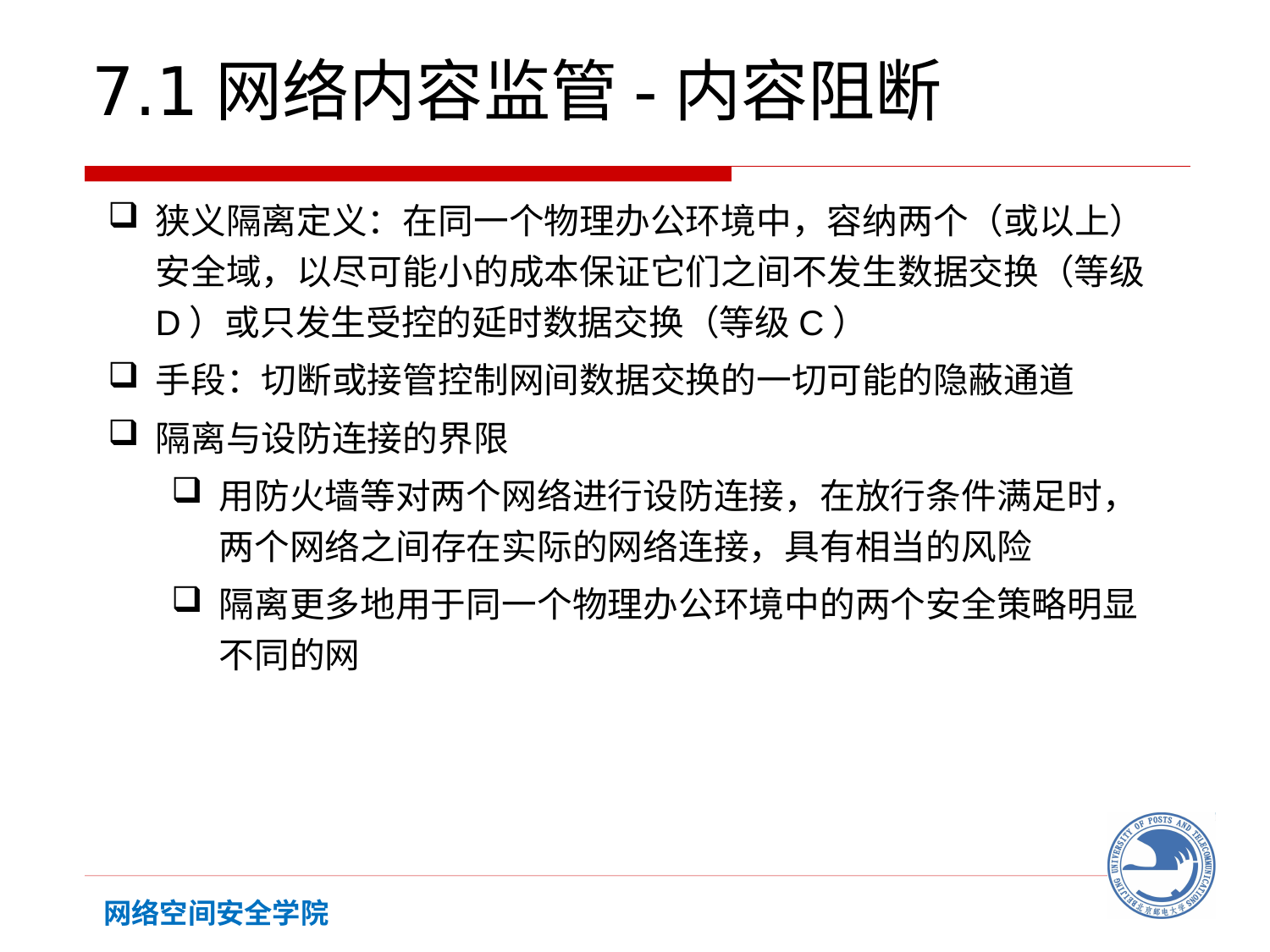

7.1网络内容监管-内容阻断
狭义隔离定义：在同一个物理办公环境中，容纳两个（或以上）安全域，以尽可能小的成本保证它们之间不发生数据交换（等级D）或只发生受控的延时数据交换（等级C）
手段：切断或接管控制网间数据交换的一切可能的隐蔽通道
隔离与设防连接的界限
用防火墙等对两个网络进行设防连接，在放行条件满足时，两个网络之间存在实际的网络连接，具有相当的风险
隔离更多地用于同一个物理办公环境中的两个安全策略明显不同的网
7